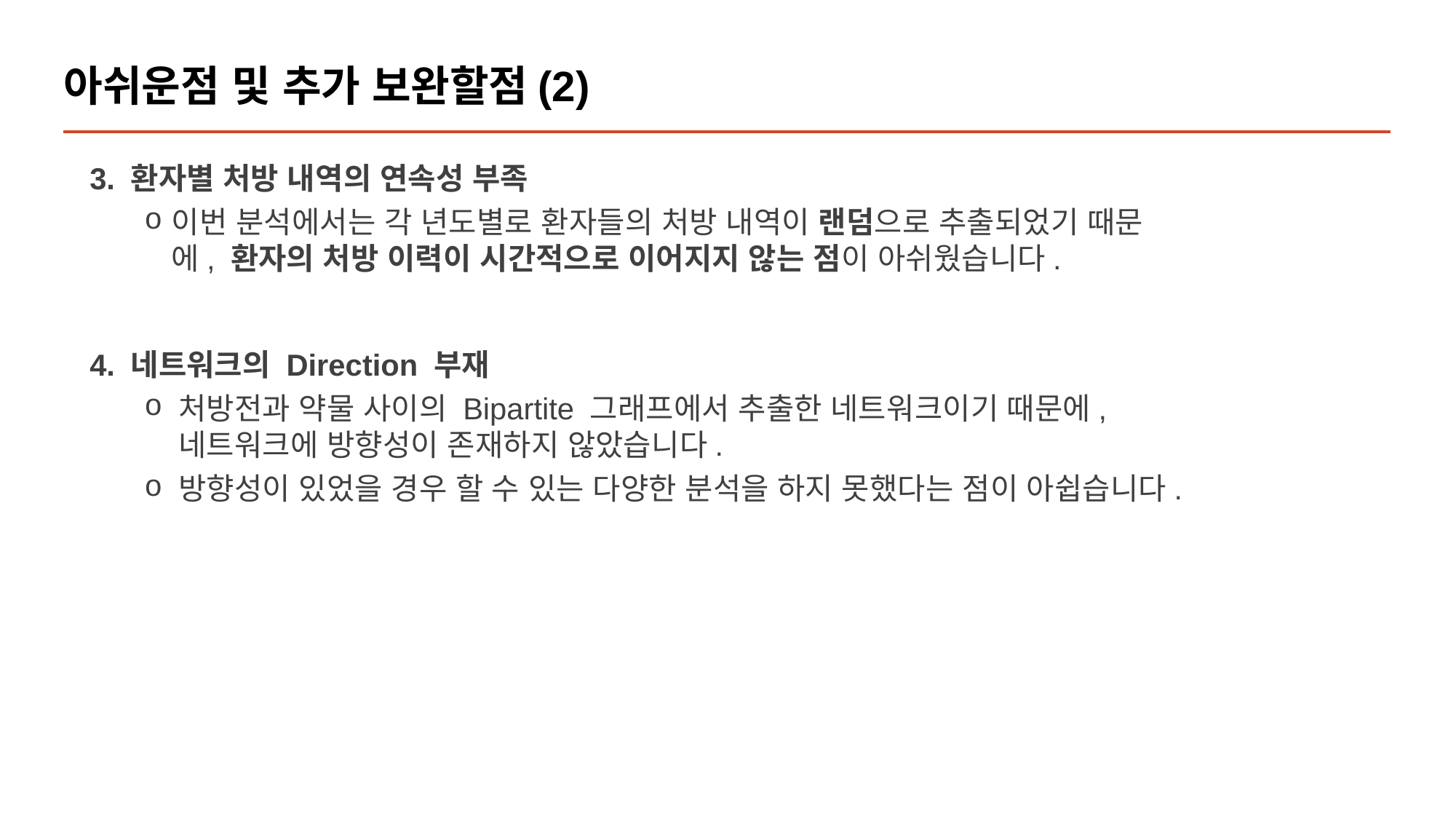

아쉬운점 및 추가 보완할점(2)
3. 환자별 처방 내역의 연속성 부족
이번 분석에서는 각 년도별로 환자들의 처방 내역이 랜덤으로 추출되었기 때문에, 환자의 처방 이력이 시간적으로 이어지지 않는 점이 아쉬웠습니다.

4. 네트워크의 Direction 부재
처방전과 약물 사이의 Bipartite 그래프에서 추출한 네트워크이기 때문에, 네트워크에 방향성이 존재하지 않았습니다.
방향성이 있었을 경우 할 수 있는 다양한 분석을 하지 못했다는 점이 아쉽습니다.